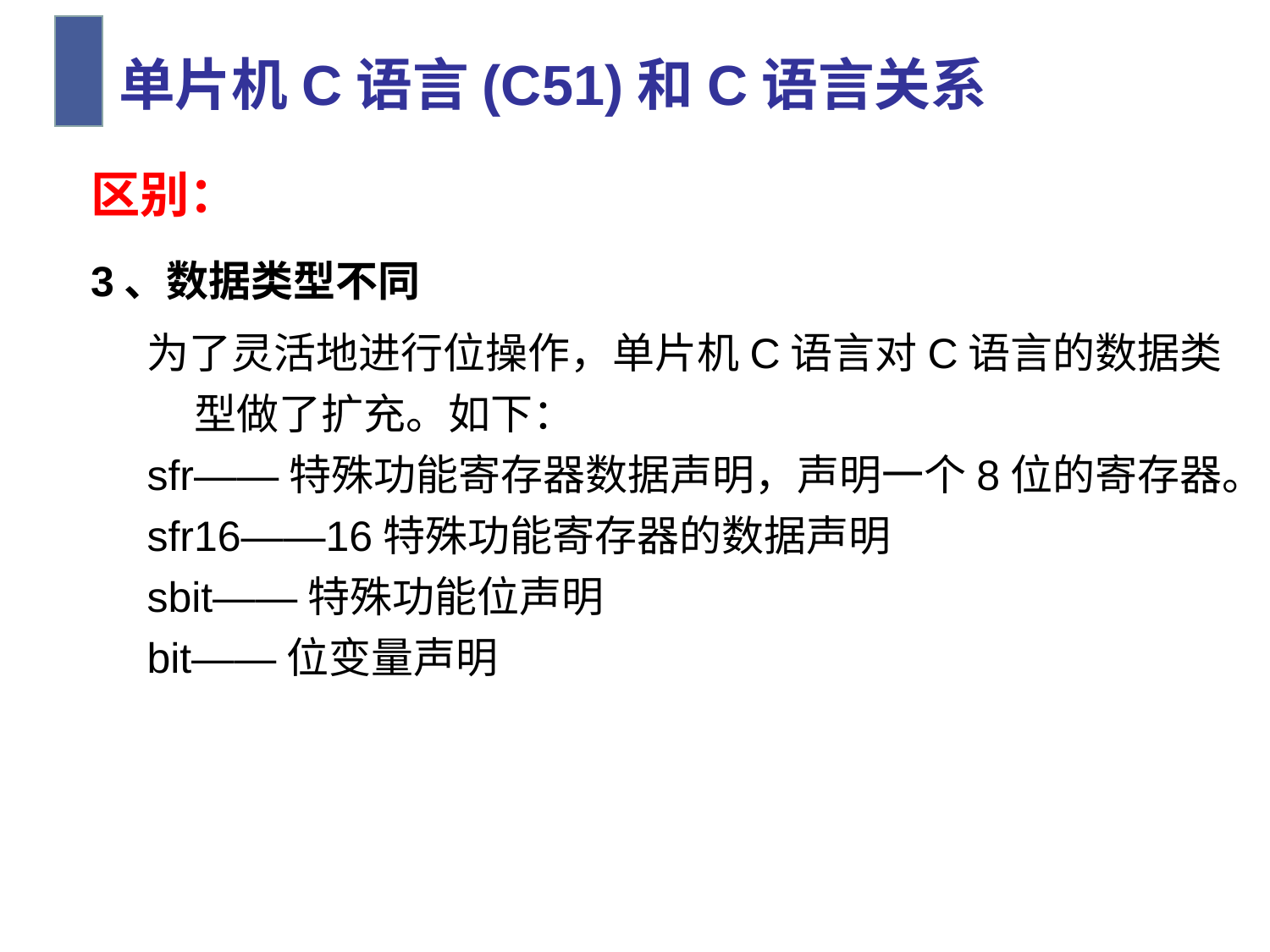

单片机C语言(C51)和C语言关系
区别：
3、数据类型不同
为了灵活地进行位操作，单片机C语言对C语言的数据类型做了扩充。如下：
sfr——特殊功能寄存器数据声明，声明一个8位的寄存器。
sfr16——16特殊功能寄存器的数据声明
sbit——特殊功能位声明
bit——位变量声明